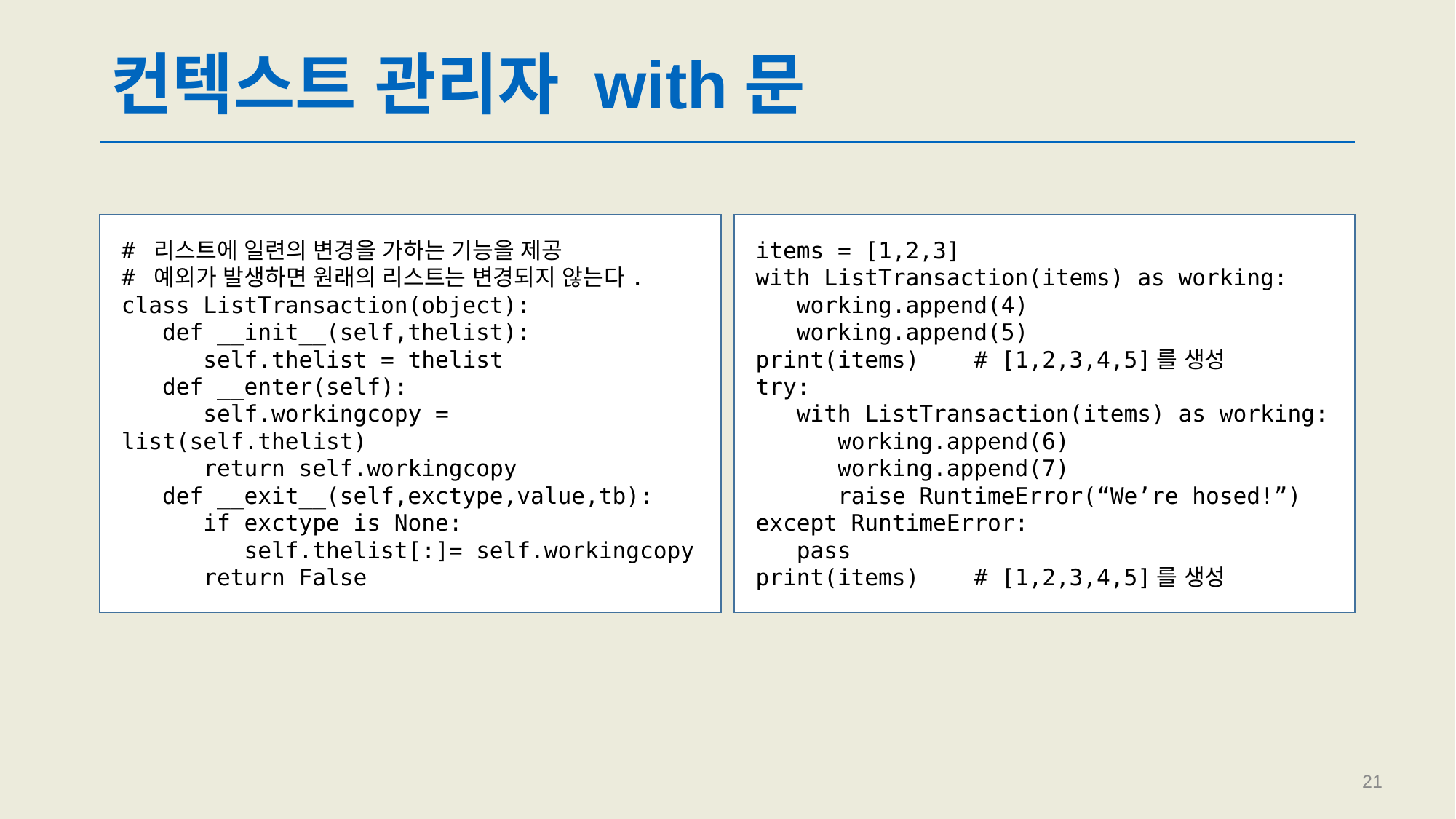

# 컨텍스트 관리자 with문
# 리스트에 일련의 변경을 가하는 기능을 제공
# 예외가 발생하면 원래의 리스트는 변경되지 않는다.
class ListTransaction(object):
   def __init__(self,thelist):
      self.thelist = thelist
   def __enter(self):
      self.workingcopy = list(self.thelist)
      return self.workingcopy
   def __exit__(self,exctype,value,tb):
      if exctype is None:
         self.thelist[:]= self.workingcopy
      return False
items = [1,2,3]
with ListTransaction(items) as working:
   working.append(4)
   working.append(5)
print(items)	# [1,2,3,4,5]를 생성
try:
   with ListTransaction(items) as working:
      working.append(6)
      working.append(7)
      raise RuntimeError(“We’re hosed!”)
except RuntimeError:
   pass
print(items)	# [1,2,3,4,5]를 생성
21